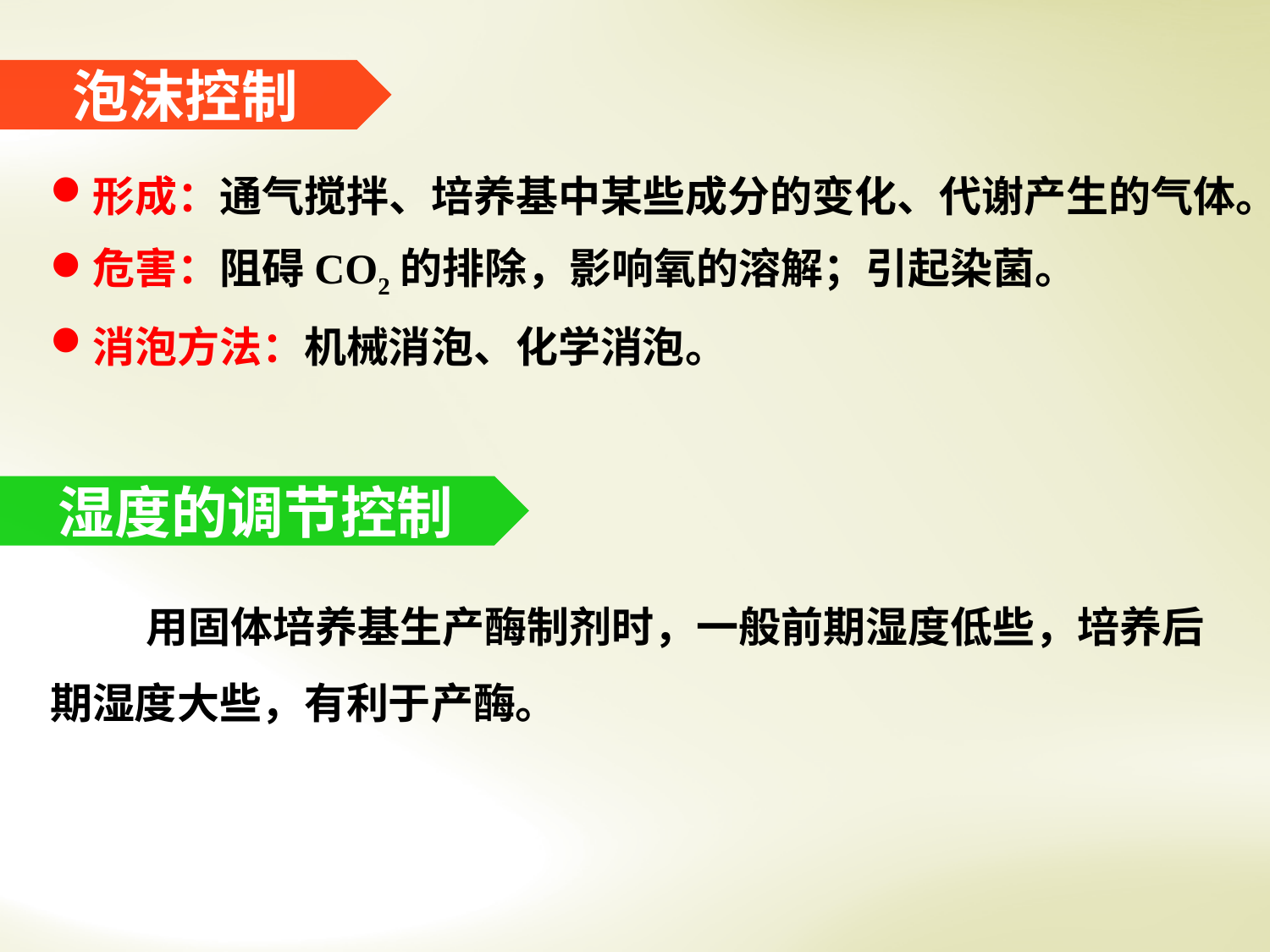

泡沫控制
形成：通气搅拌、培养基中某些成分的变化、代谢产生的气体。
危害：阻碍CO2的排除，影响氧的溶解；引起染菌。
消泡方法：机械消泡、化学消泡。
湿度的调节控制
         用固体培养基生产酶制剂时，一般前期湿度低些，培养后期湿度大些，有利于产酶。